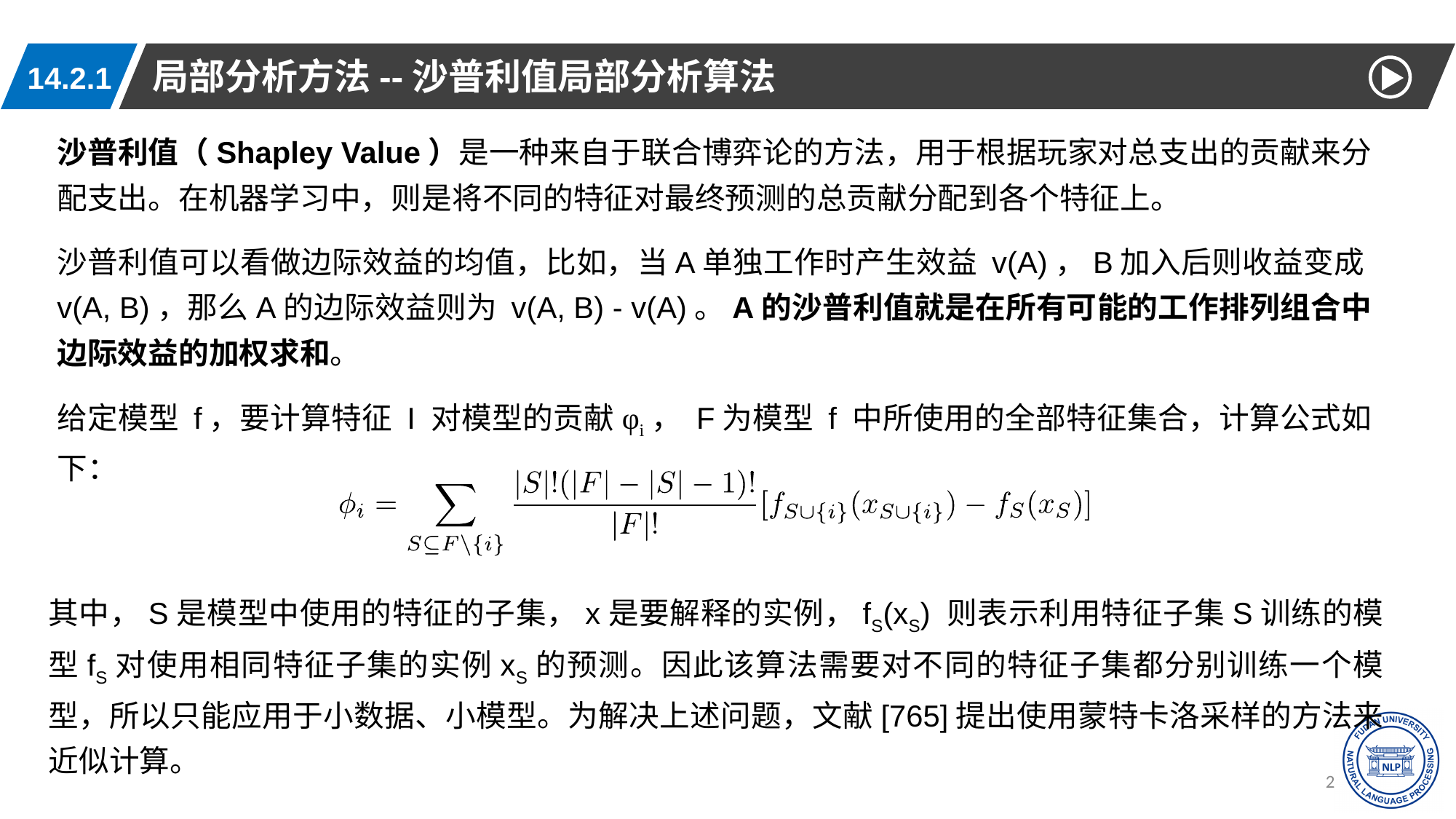

局部分析方法--沙普利值局部分析算法
14.2.1

沙普利值（Shapley Value）是一种来自于联合博弈论的方法，用于根据玩家对总支出的贡献来分配支出。在机器学习中，则是将不同的特征对最终预测的总贡献分配到各个特征上。
沙普利值可以看做边际效益的均值，比如，当A单独工作时产生效益 v(A)，B加入后则收益变成v(A, B)，那么A的边际效益则为 v(A, B) - v(A)。A的沙普利值就是在所有可能的工作排列组合中边际效益的加权求和。
给定模型 f，要计算特征 I 对模型的贡献φi， F为模型 f 中所使用的全部特征集合，计算公式如下：

其中，S是模型中使用的特征的子集，x是要解释的实例，fS(xS) 则表示利用特征子集S训练的模型fS对使用相同特征子集的实例xS的预测。因此该算法需要对不同的特征子集都分别训练一个模型，所以只能应用于小数据、小模型。为解决上述问题，文献[765]提出使用蒙特卡洛采样的方法来近似计算。
24